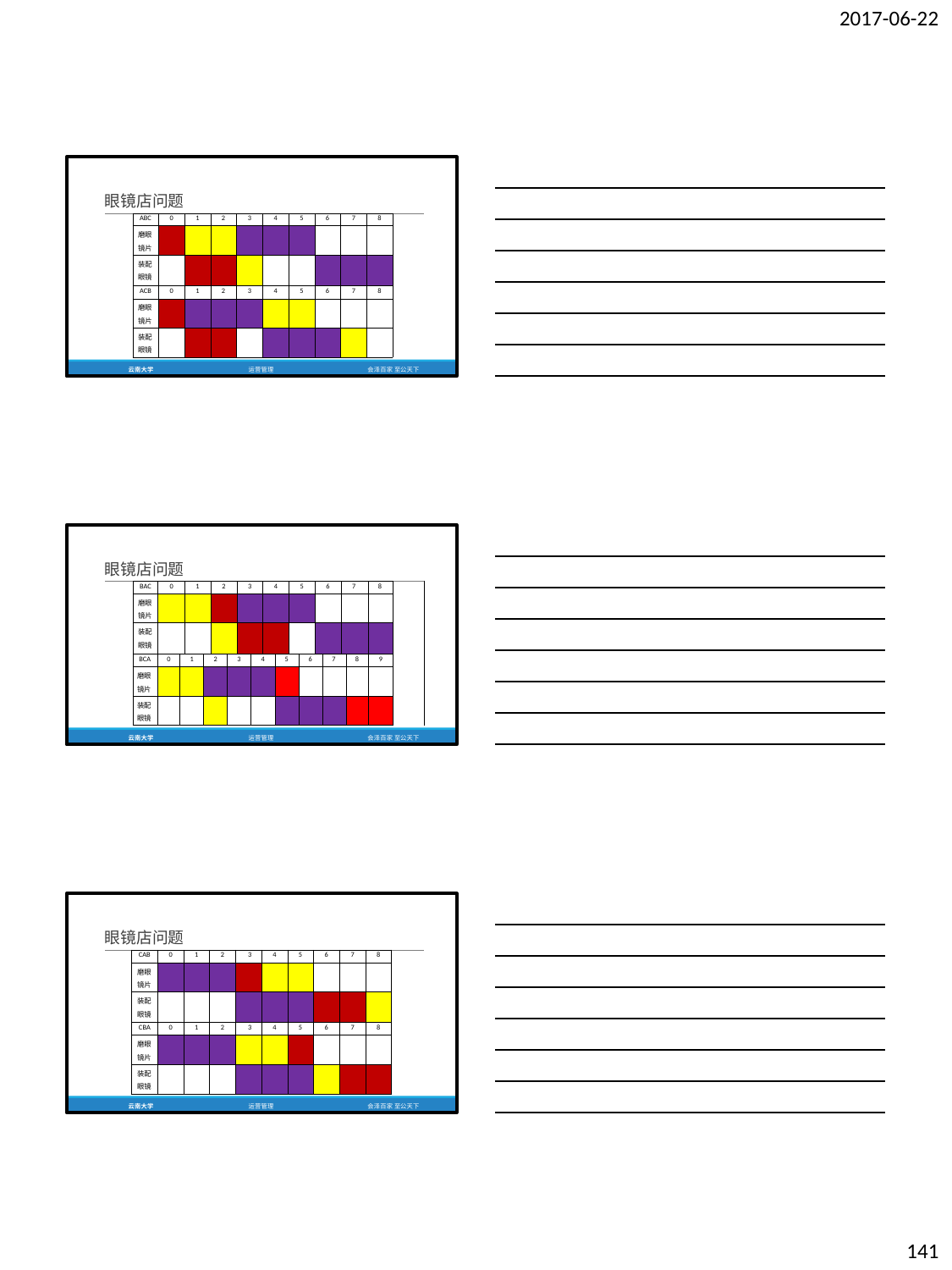

2017-06-22

眼镜店问题
|  | ABC | 0 | 1 | 2 | 3 | 4 | 5 | 6 | 7 | 8 |  |
| --- | --- | --- | --- | --- | --- | --- | --- | --- | --- | --- | --- |
|  | 磨眼 镜片 |  |  |  |  |  |  |  |  |  |  |
|  | 装配 眼镜 |  |  |  |  |  |  |  |  |  |  |
|  | ACB | 0 | 1 | 2 | 3 | 4 | 5 | 6 | 7 | 8 |  |
|  | 磨眼 镜片 |  |  |  |  |  |  |  |  |  |  |
|  | 装配 眼镜 |  |  |  |  |  |  |  |  |  |  |

云南大学
运营管理
会泽百家 至公天下

眼镜店问题
|  | BAC | 0 |  | 1 |  | 2 |  | 3 |  | 4 |  | 5 |  | 6 |  | 7 |  | 8 |  |
| --- | --- | --- | --- | --- | --- | --- | --- | --- | --- | --- | --- | --- | --- | --- | --- | --- | --- | --- | --- |
|  | 磨眼 镜片 |  |  |  |  |  |  |  |  |  |  |  |  |  |  |  |  |  |  |
|  | 装配 眼镜 |  |  |  |  |  |  |  |  |  |  |  |  |  |  |  |  |  |  |
|  | BCA | 0 | 1 |  | 2 |  | 3 |  | 4 |  | 5 |  | 6 |  | 7 |  | 8 | 9 |  |
|  | 磨眼 镜片 |  |  |  |  |  |  |  |  |  |  |  |  |  |  |  |  |  |  |
|  | 装配 眼镜 |  |  |  |  |  |  |  |  |  |  |  |  |  |  |  |  |  |  |

云南大学
运营管理
会泽百家 至公天下

眼镜店问题
|  | CAB | 0 | 1 | 2 | 3 | 4 | 5 | 6 | 7 | 8 |  |
| --- | --- | --- | --- | --- | --- | --- | --- | --- | --- | --- | --- |
|  | 磨眼 镜片 |  |  |  |  |  |  |  |  |  |  |
|  | 装配 眼镜 |  |  |  |  |  |  |  |  |  |  |
|  | CBA | 0 | 1 | 2 | 3 | 4 | 5 | 6 | 7 | 8 |  |
|  | 磨眼 镜片 |  |  |  |  |  |  |  |  |  |  |
|  | 装配 眼镜 |  |  |  |  |  |  |  |  |  |  |

云南大学
运营管理
会泽百家 至公天下

141